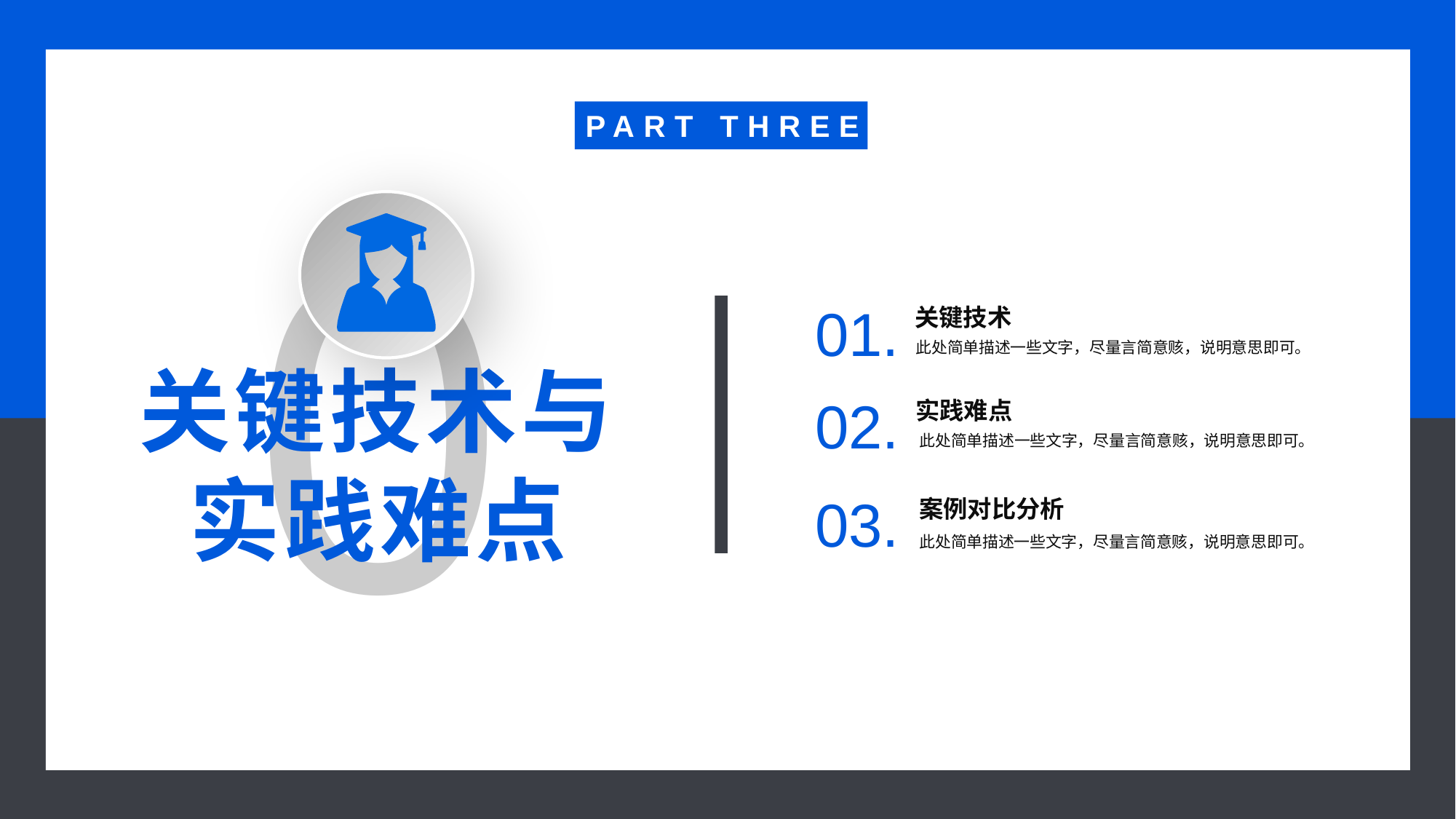

PART THREE
03

01.
关键技术
此处简单描述一些文字，尽量言简意赅，说明意思即可。

关键技术与实践难点
02.
实践难点
此处简单描述一些文字，尽量言简意赅，说明意思即可。
03.
案例对比分析
此处简单描述一些文字，尽量言简意赅，说明意思即可。